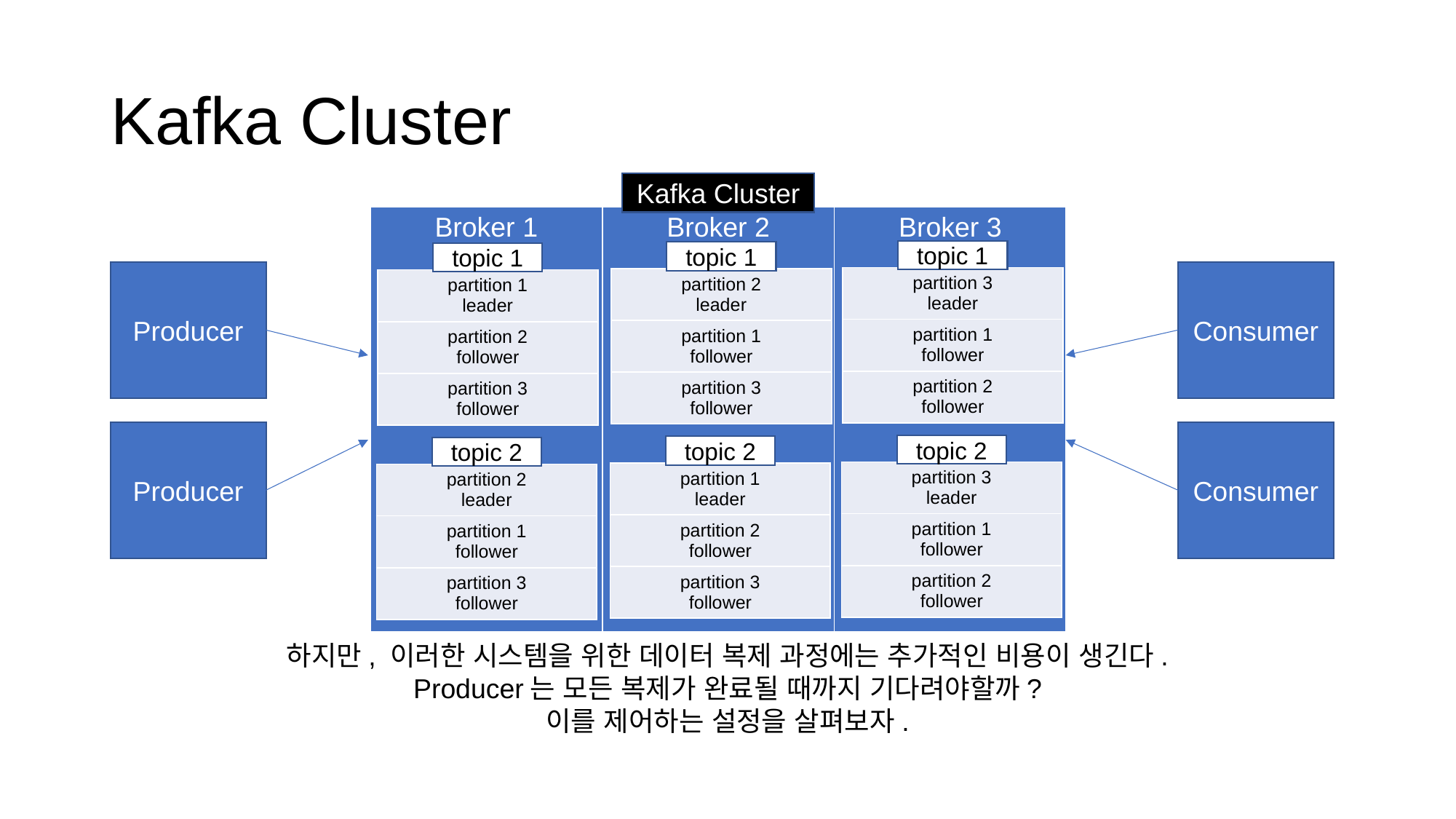

# Kafka Cluster
Kafka Cluster
| Broker 1 | Broker 2 | Broker 3 |
| --- | --- | --- |
topic 1
topic 1
topic 1
Producer
Consumer
| partition 3 leader |
| --- |
| partition 1 follower |
| partition 2 follower |
| partition 2 leader |
| --- |
| partition 1 follower |
| partition 3 follower |
| partition 1 leader |
| --- |
| partition 2 follower |
| partition 3 follower |
Producer
Consumer
topic 2
topic 2
topic 2
| partition 3 leader |
| --- |
| partition 1 follower |
| partition 2 follower |
| partition 1 leader |
| --- |
| partition 2 follower |
| partition 3 follower |
| partition 2 leader |
| --- |
| partition 1 follower |
| partition 3 follower |
하지만, 이러한 시스템을 위한 데이터 복제 과정에는 추가적인 비용이 생긴다.
Producer는 모든 복제가 완료될 때까지 기다려야할까?
이를 제어하는 설정을 살펴보자.